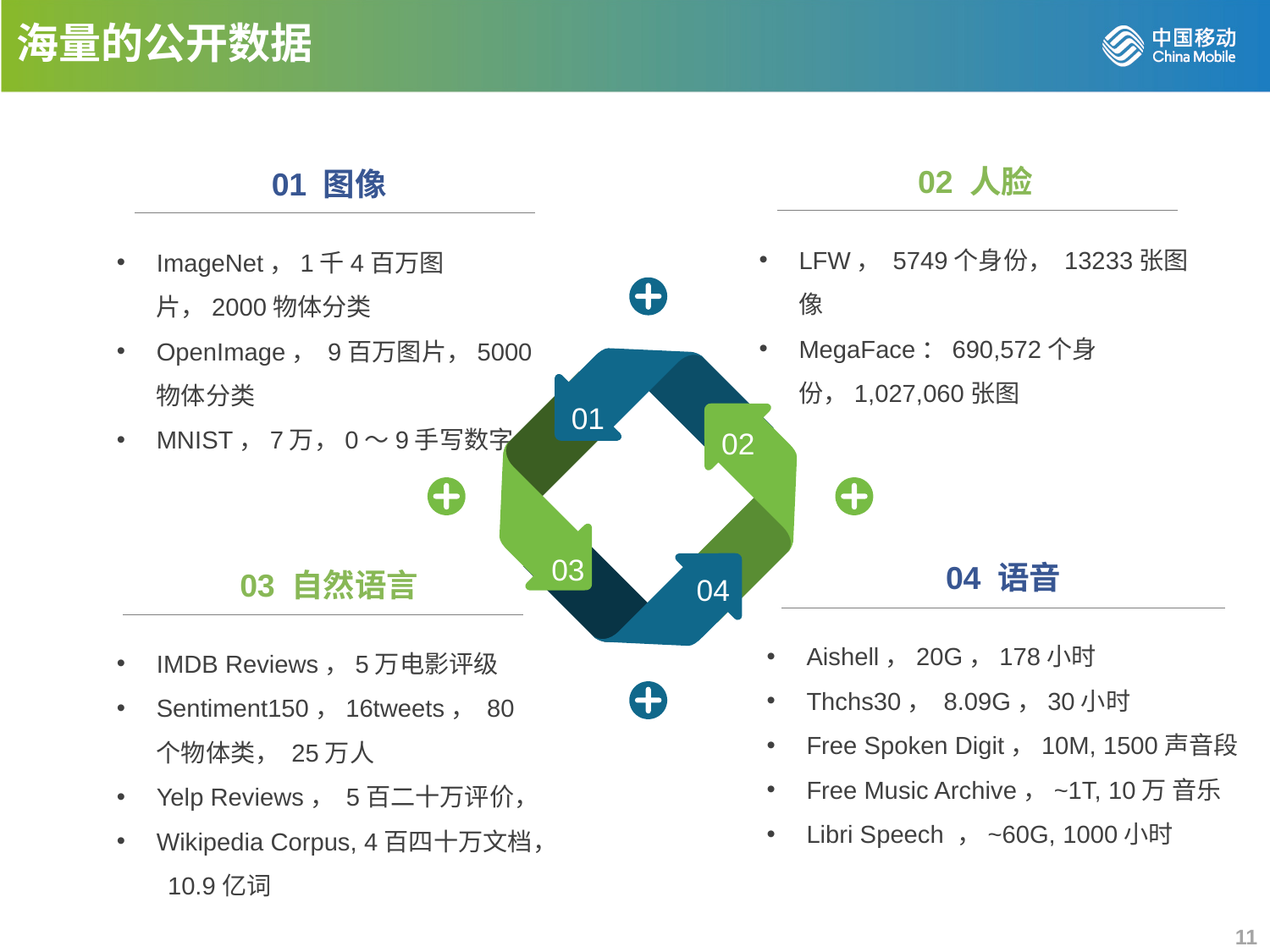

海量的公开数据
02 人脸

LFW， 5749个身份， 13233张图像
MegaFace：690,572个身份，1,027,060张图
01 图像

ImageNet，1千4百万图片，2000物体分类
OpenImage， 9百万图片，5000物体分类
MNIST，7万，0～9手写数字

01
02
03
04

04 语音

Aishell，20G，178小时
Thchs30， 8.09G，30小时
Free Spoken Digit，10M, 1500声音段
Free Music Archive，~1T, 10万 音乐
Libri Speech ，~60G, 1000小时
03 自然语言

IMDB Reviews，5万电影评级
Sentiment150，16tweets， 80个物体类， 25万人
Yelp Reviews， 5百二十万评价，
Wikipedia Corpus, 4百四十万文档， 10.9亿词